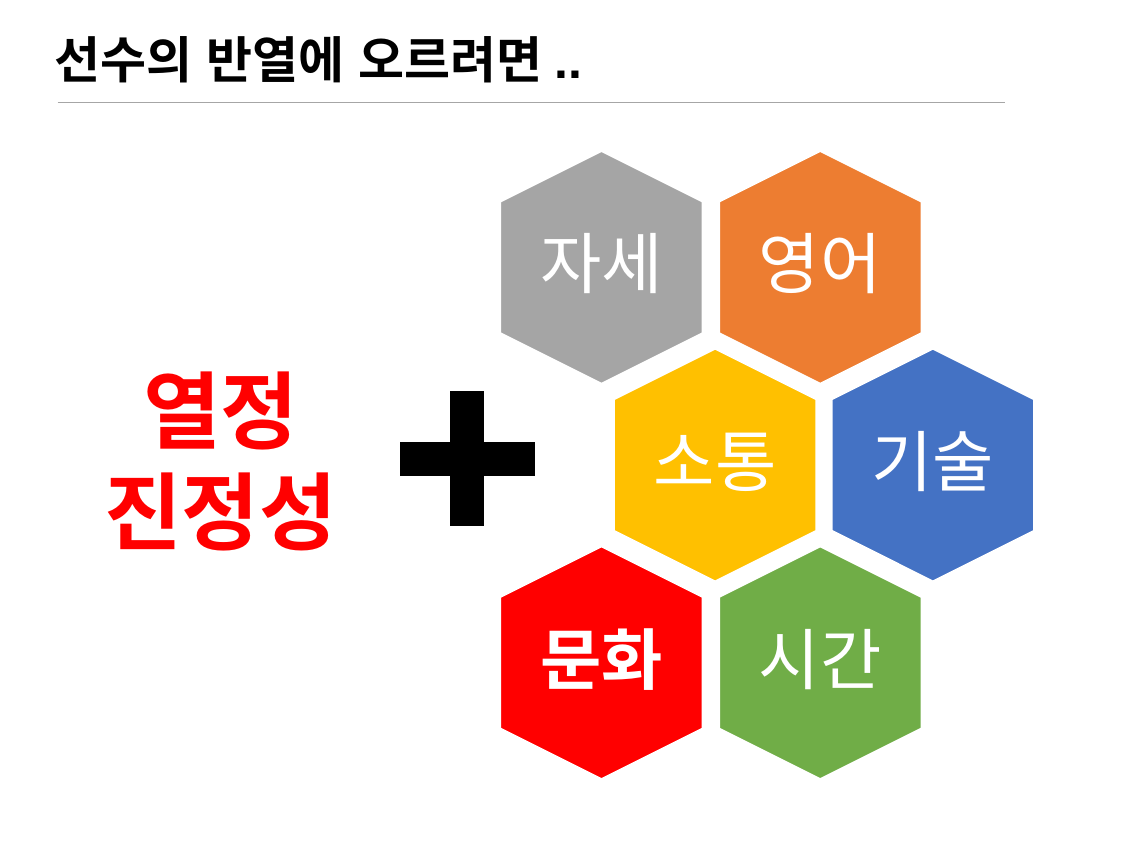

# 선수의 반열에 오르려면..
영어
자세
소통
기술
시간
문화
열정
진정성